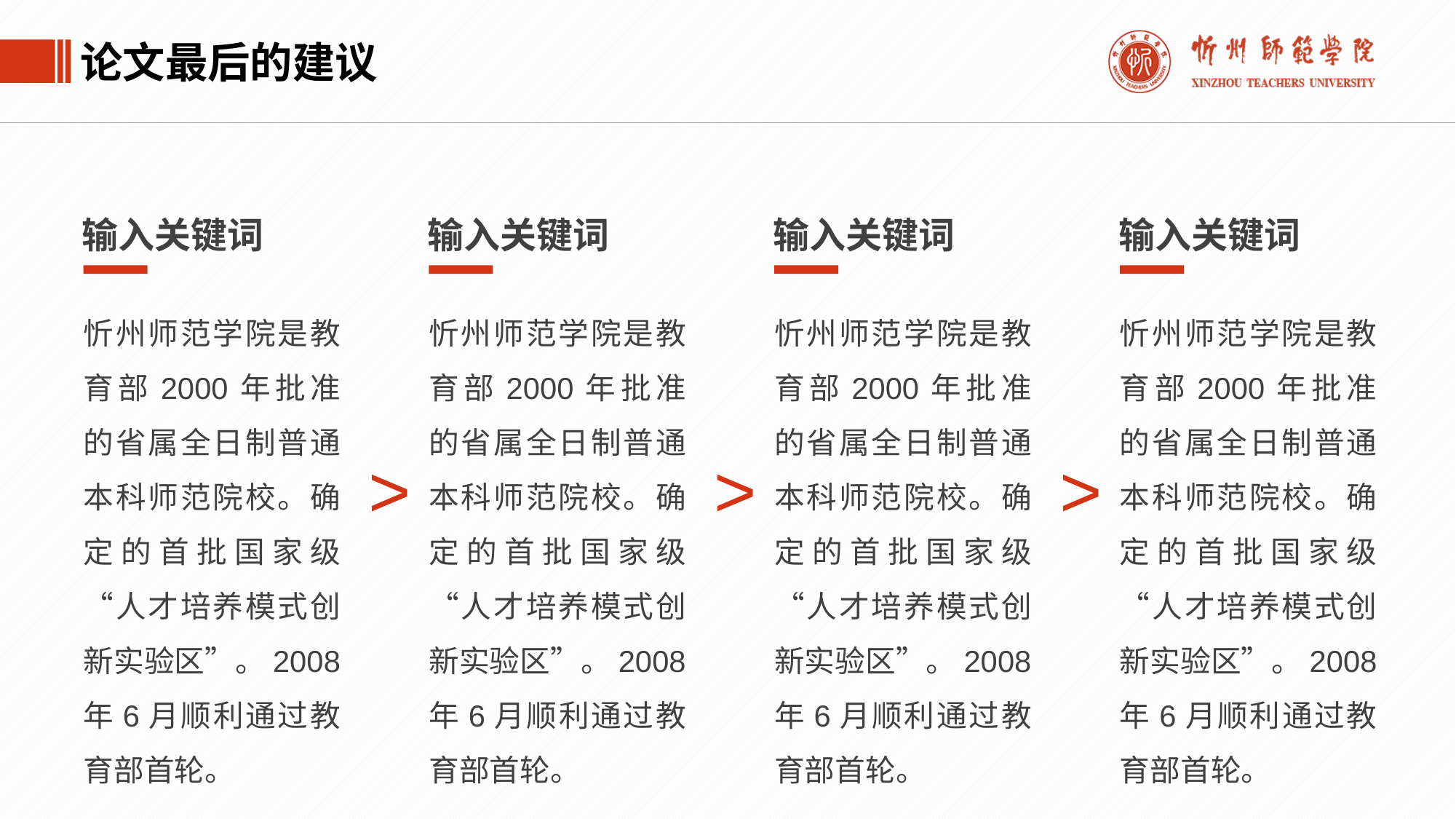

论文最后的建议
输入关键词
输入关键词
输入关键词
输入关键词

忻州师范学院是教育部2000年批准的省属全日制普通本科师范院校。确定的首批国家级“人才培养模式创新实验区”。2008年6月顺利通过教育部首轮。
忻州师范学院是教育部2000年批准的省属全日制普通本科师范院校。确定的首批国家级“人才培养模式创新实验区”。2008年6月顺利通过教育部首轮。
忻州师范学院是教育部2000年批准的省属全日制普通本科师范院校。确定的首批国家级“人才培养模式创新实验区”。2008年6月顺利通过教育部首轮。
忻州师范学院是教育部2000年批准的省属全日制普通本科师范院校。确定的首批国家级“人才培养模式创新实验区”。2008年6月顺利通过教育部首轮。
>
>
>